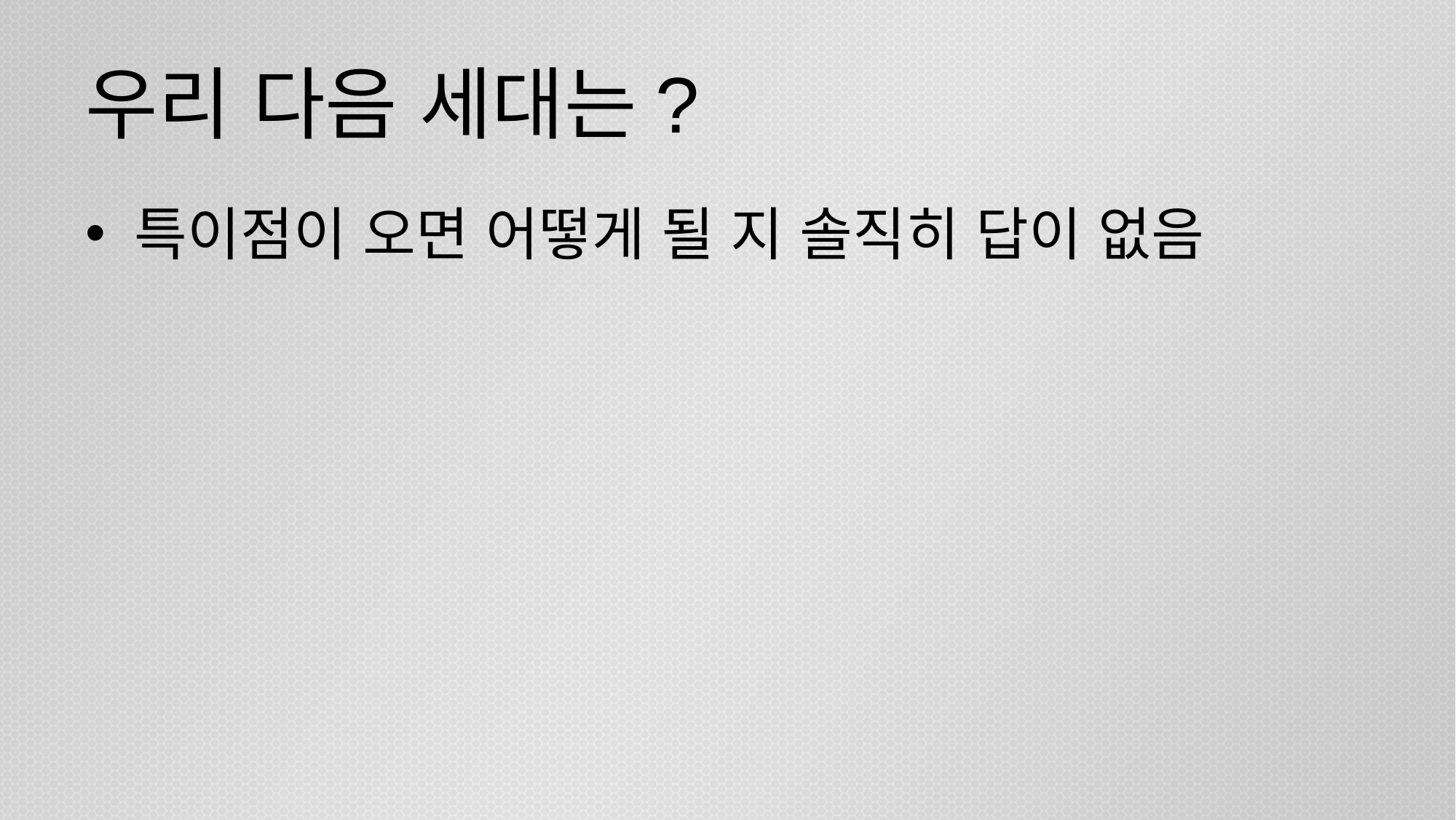

# 우리 다음 세대는?
특이점이 오면 어떻게 될 지 솔직히 답이 없음